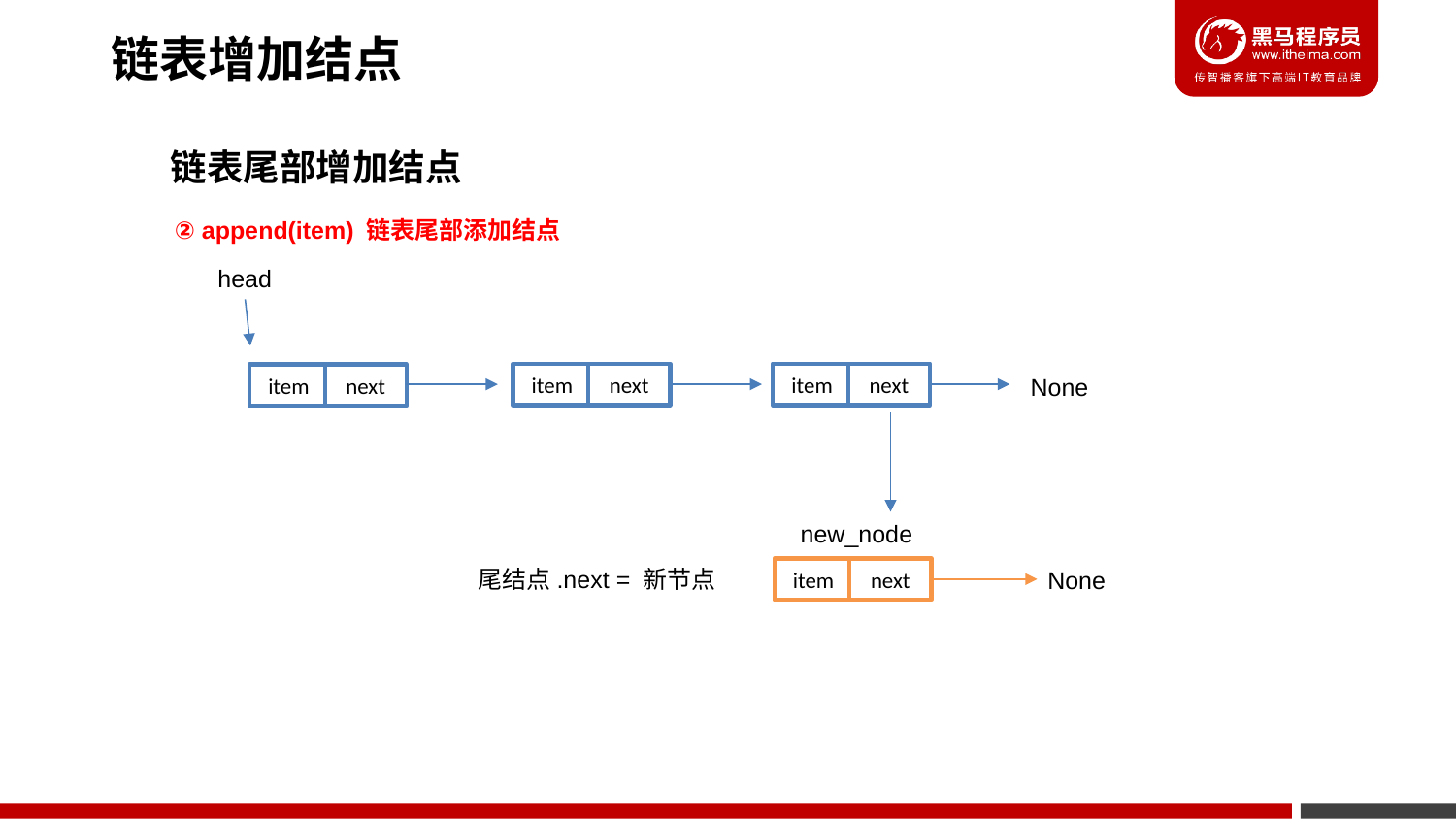

链表增加结点
链表尾部增加结点

② append(item) 链表尾部添加结点
head
next
next
item
item
next
item
None
new_node
尾结点.next = 新节点
next
None
item